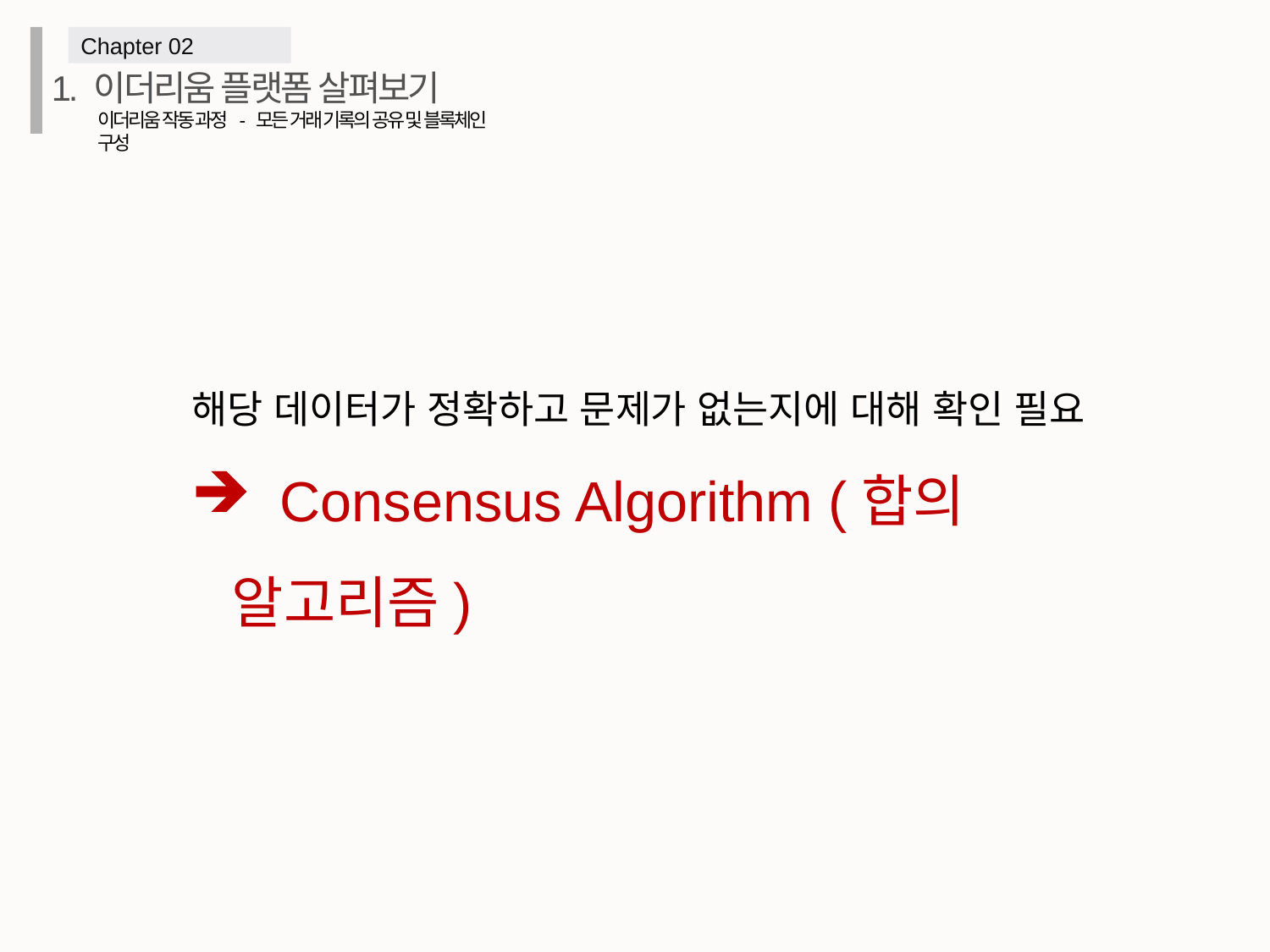

Chapter 02
1. 이더리움 플랫폼 살펴보기
이더리움 작동 과정  -  모든 거래 기록의 공유 및 블록체인 구성
해당 데이터가 정확하고 문제가 없는지에 대해 확인 필요
  Consensus Algorithm (합의 알고리즘)